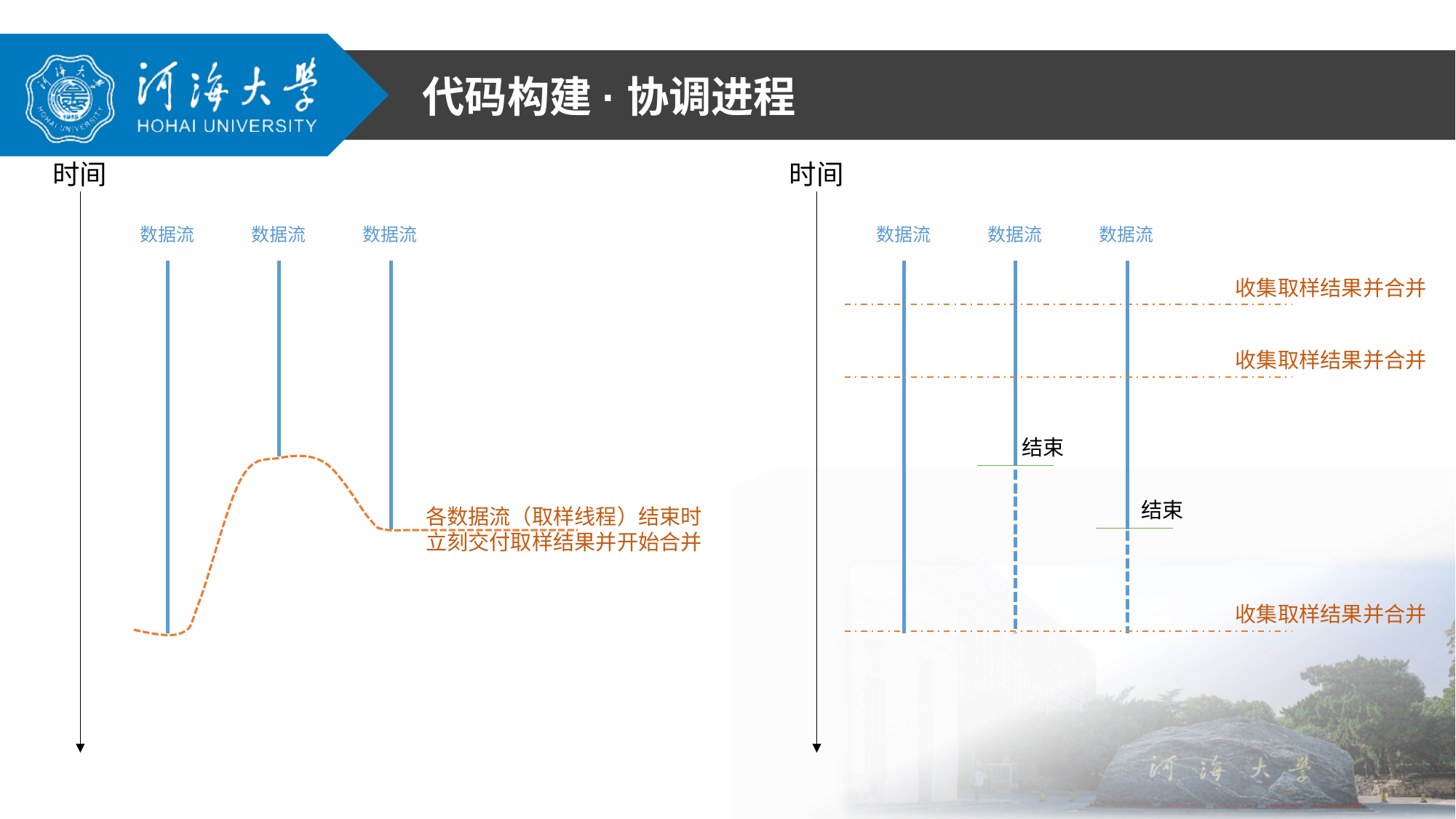

代码构建·协调进程
时间
时间
数据流
数据流
数据流
数据流
数据流
数据流
收集取样结果并合并
收集取样结果并合并
结束

结束
各数据流（取样线程）结束时立刻交付取样结果并开始合并
收集取样结果并合并